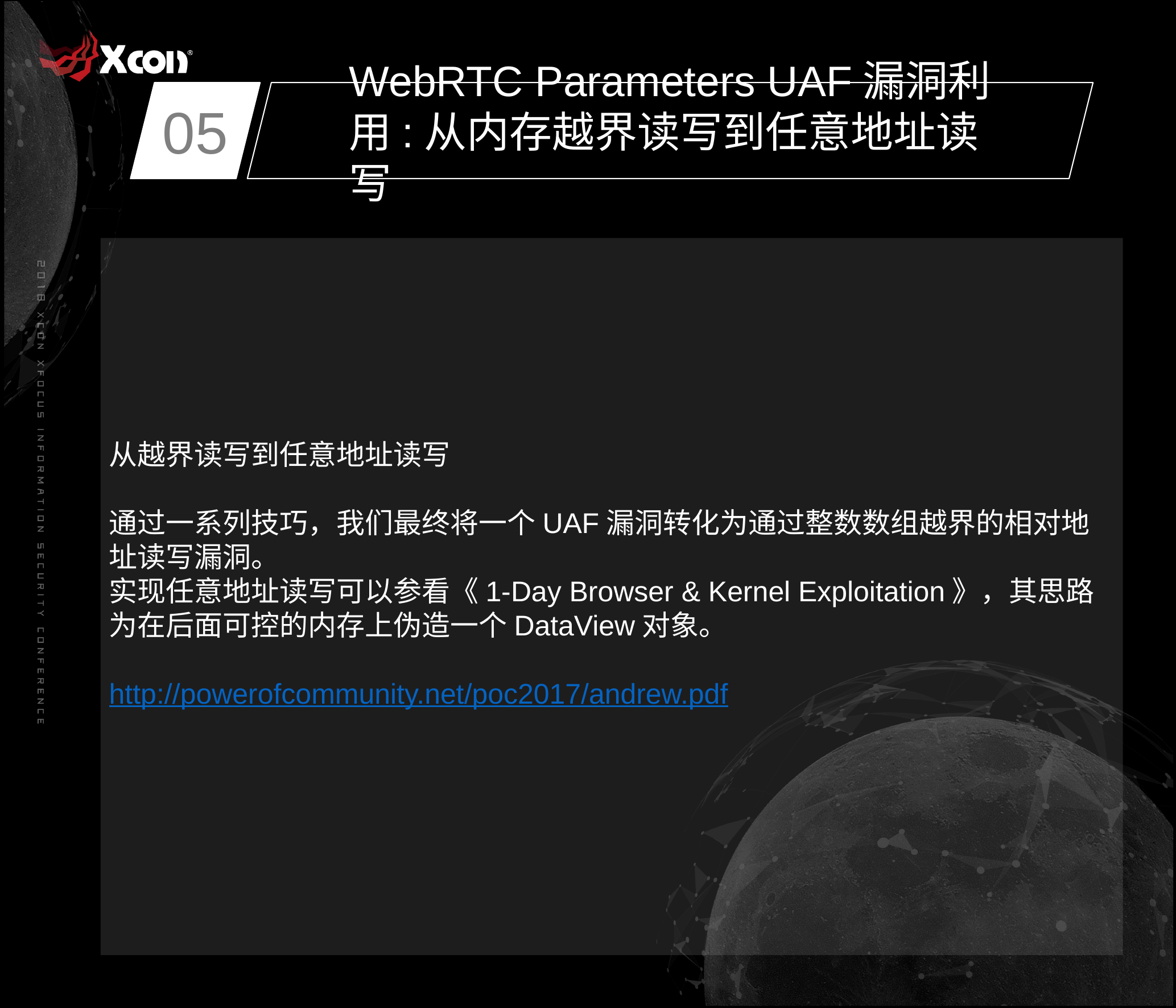

05
WebRTC Parameters UAF漏洞利用:从内存越界读写到任意地址读写

从越界读写到任意地址读写

通过一系列技巧，我们最终将一个UAF漏洞转化为通过整数数组越界的相对地址读写漏洞。
实现任意地址读写可以参看《1-Day Browser & Kernel Exploitation》，其思路为在后面可控的内存上伪造一个DataView对象。

http://powerofcommunity.net/poc2017/andrew.pdf